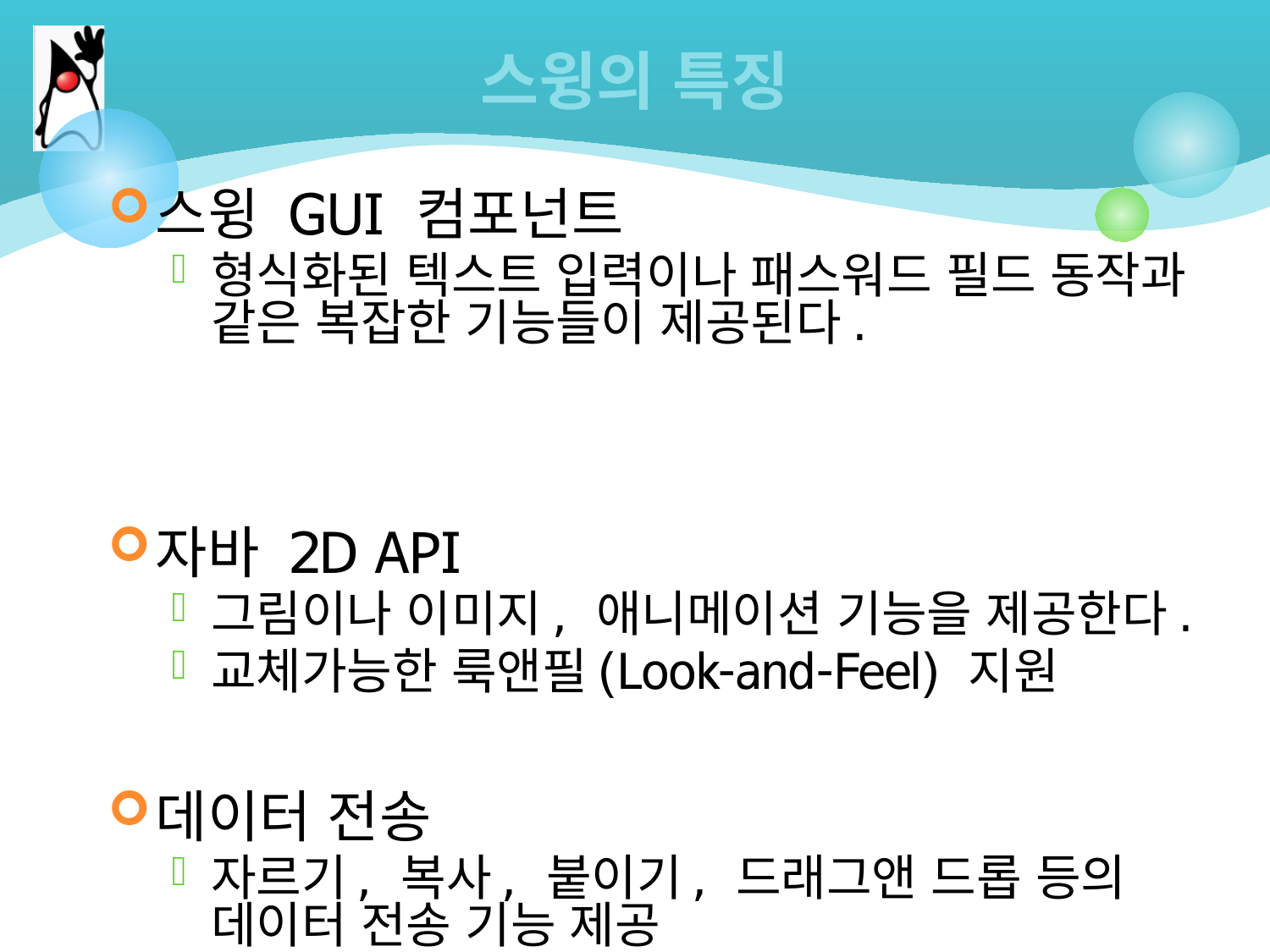

# 스윙의 특징
스윙 GUI 컴포넌트
형식화된 텍스트 입력이나 패스워드 필드 동작과 같은 복잡한 기능들이 제공된다.

자바 2D API
그림이나 이미지, 애니메이션 기능을 제공한다.
교체가능한 룩앤필(Look-and-Feel) 지원

데이터 전송
자르기, 복사, 붙이기, 드래그앤 드롭 등의 데이터 전송 기능 제공
되돌리기(undo)와 되풀이(redo) 기능을 손쉽게 제공